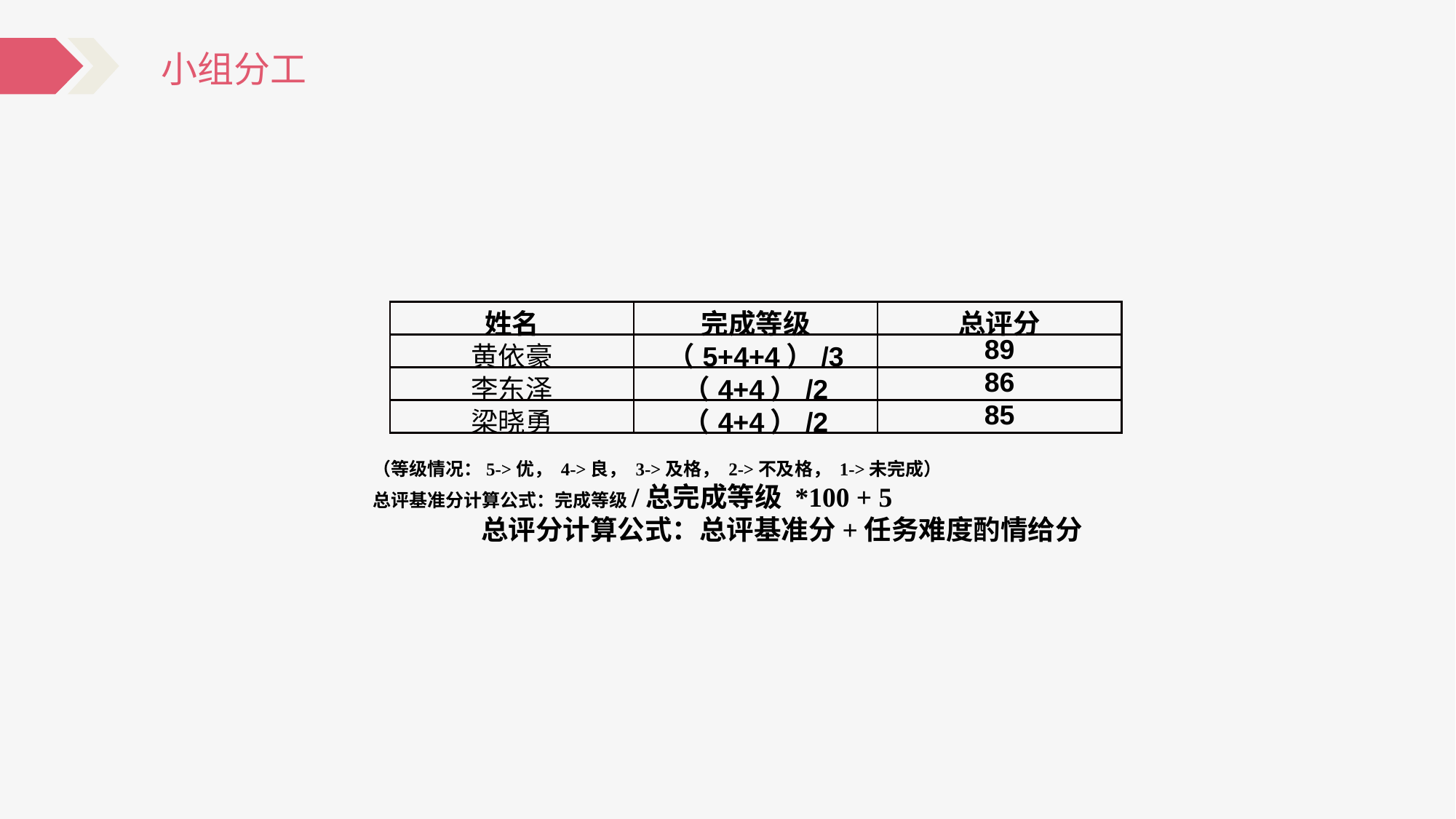

小组分工
| 姓名 | 完成等级 | 总评分 |
| --- | --- | --- |
| 黄依豪 | （5+4+4）/3 | 89 |
| 李东泽 | （4+4）/2 | 86 |
| 梁晓勇 | （4+4）/2 | 85 |
（等级情况：5->优， 4->良， 3->及格， 2->不及格， 1->未完成）总评基准分计算公式：完成等级/总完成等级 *100 + 5总评分计算公式：总评基准分+任务难度酌情给分